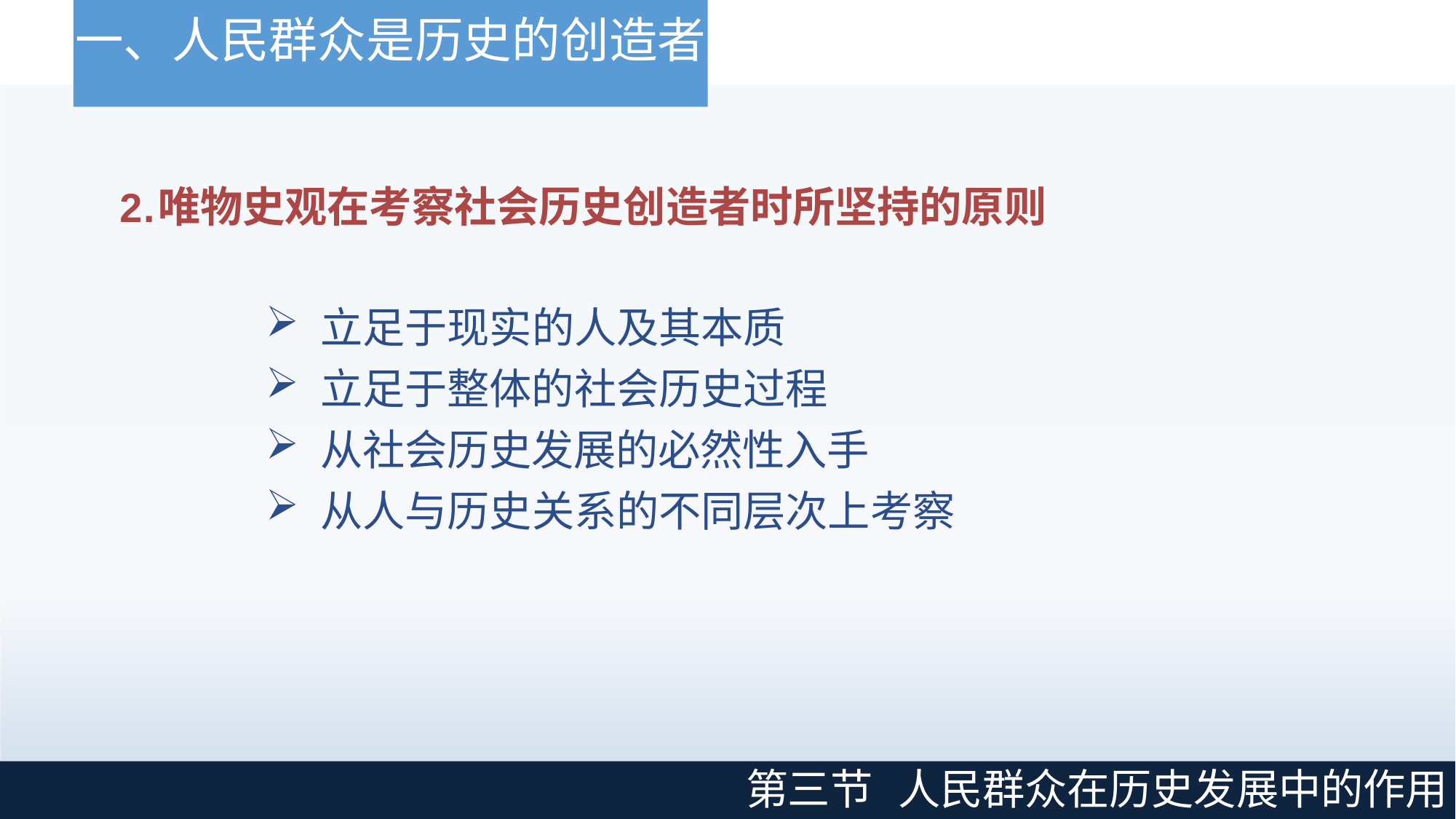

# 一、人民群众是历史的创造者

唯物史观在考察社会历史创造者时所坚持的原则

立足于现实的人及其本质
立足于整体的社会历史过程
从社会历史发展的必然性入手
从人与历史关系的不同层次上考察
第三节
人民群众在历史发展中的作用